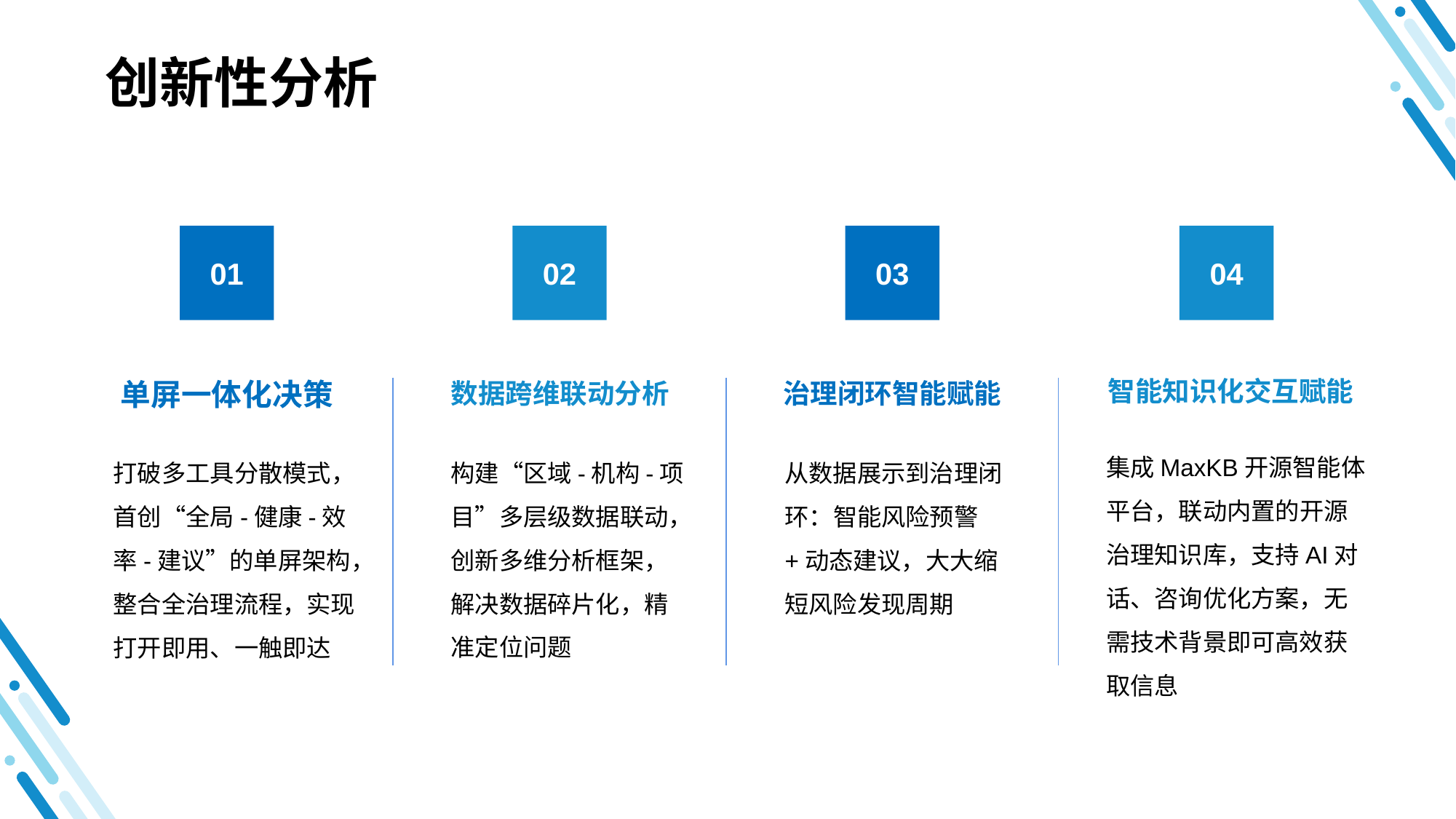

创新性分析
03
04
01
02
智能知识化交互赋能
数据跨维联动分析
治理闭环智能赋能
单屏一体化决策
集成MaxKB开源智能体平台，联动内置的开源治理知识库，支持AI对话、咨询优化方案，无需技术背景即可高效获取信息
构建“区域-机构-项目”多层级数据联动，创新多维分析框架，解决数据碎片化，精准定位问题
从数据展示到治理闭环：智能风险预警+动态建议，大大缩短风险发现周期
打破多工具分散模式，首创“全局-健康-效率-建议”的单屏架构，整合全治理流程，实现打开即用、一触即达